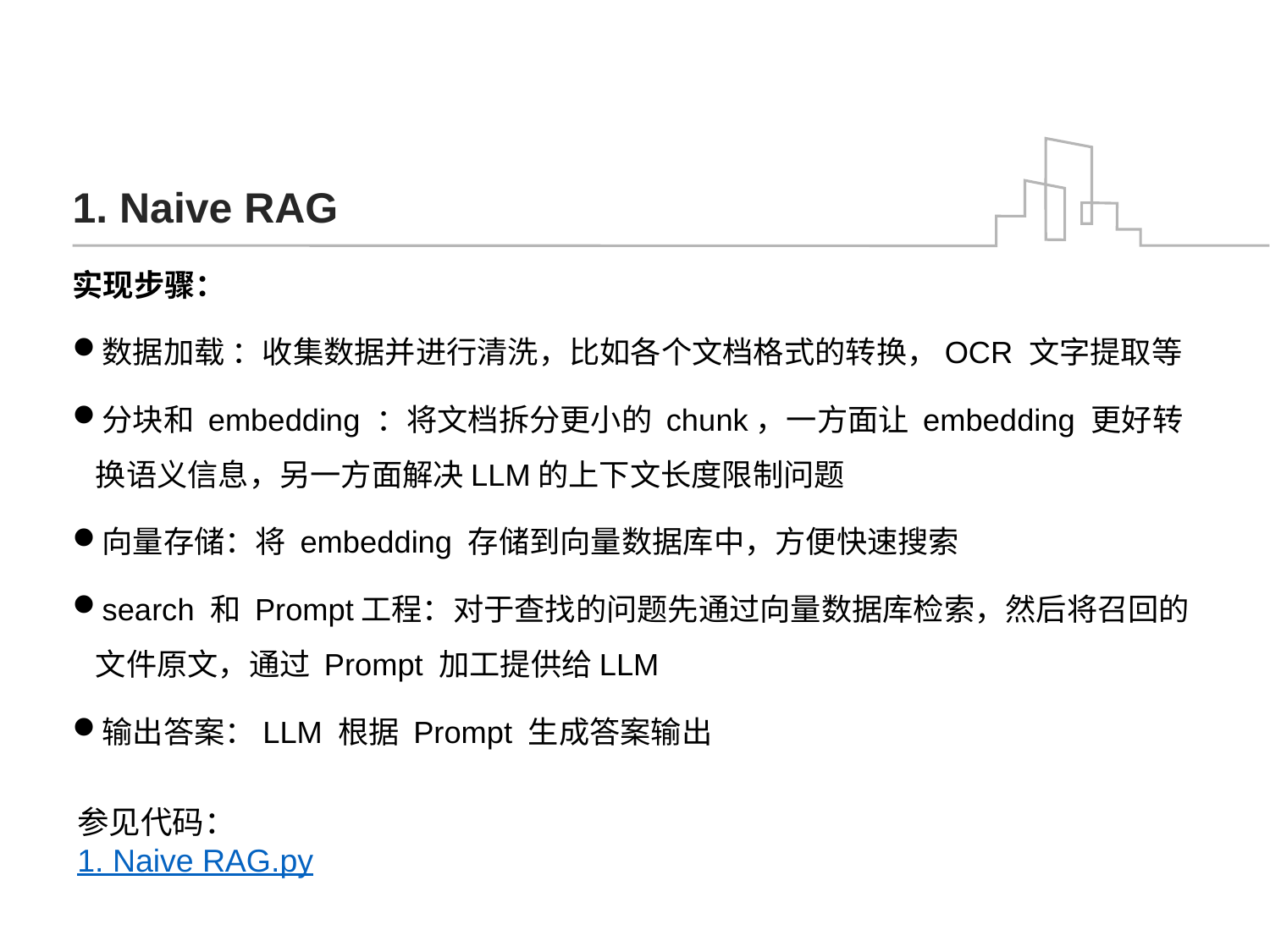

# 1. Naive RAG
实现步骤：
数据加载 ：收集数据并进行清洗，比如各个文档格式的转换，OCR 文字提取等
分块和 embedding ：将文档拆分更小的 chunk，一方面让 embedding 更好转换语义信息，另一方面解决LLM的上下文长度限制问题
向量存储：将 embedding 存储到向量数据库中，方便快速搜索
search 和 Prompt工程：对于查找的问题先通过向量数据库检索，然后将召回的文件原文，通过 Prompt 加工提供给LLM
输出答案：LLM 根据 Prompt 生成答案输出
参见代码：1. Naive RAG.py